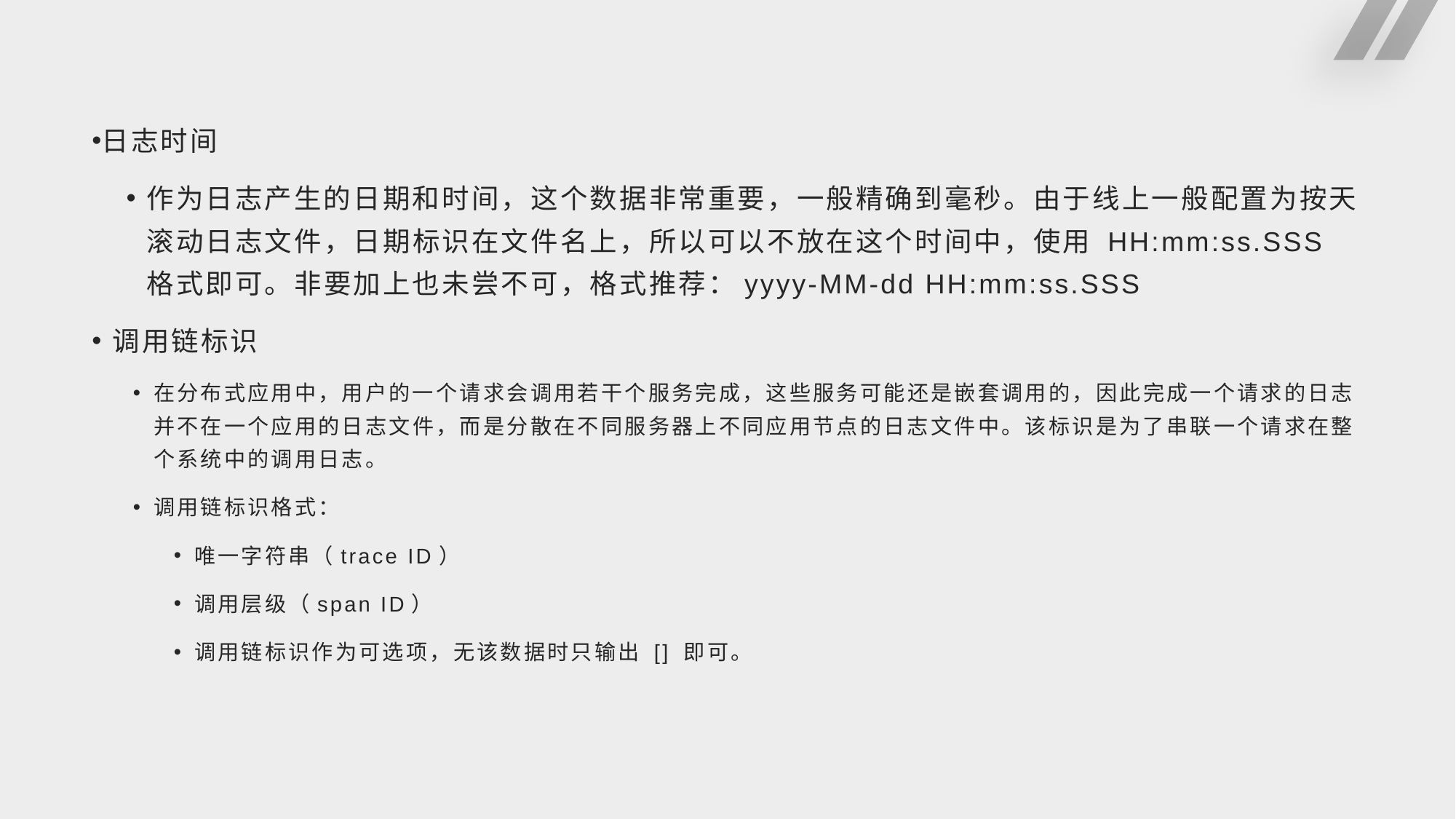

#
日志时间
作为日志产生的日期和时间，这个数据非常重要，一般精确到毫秒。由于线上一般配置为按天滚动日志文件，日期标识在文件名上，所以可以不放在这个时间中，使用 HH:mm:ss.SSS 格式即可。非要加上也未尝不可，格式推荐：yyyy-MM-dd HH:mm:ss.SSS
调用链标识
在分布式应用中，用户的一个请求会调用若干个服务完成，这些服务可能还是嵌套调用的，因此完成一个请求的日志并不在一个应用的日志文件，而是分散在不同服务器上不同应用节点的日志文件中。该标识是为了串联一个请求在整个系统中的调用日志。
调用链标识格式：
唯一字符串（trace ID）
调用层级（span ID）
调用链标识作为可选项，无该数据时只输出 [] 即可。